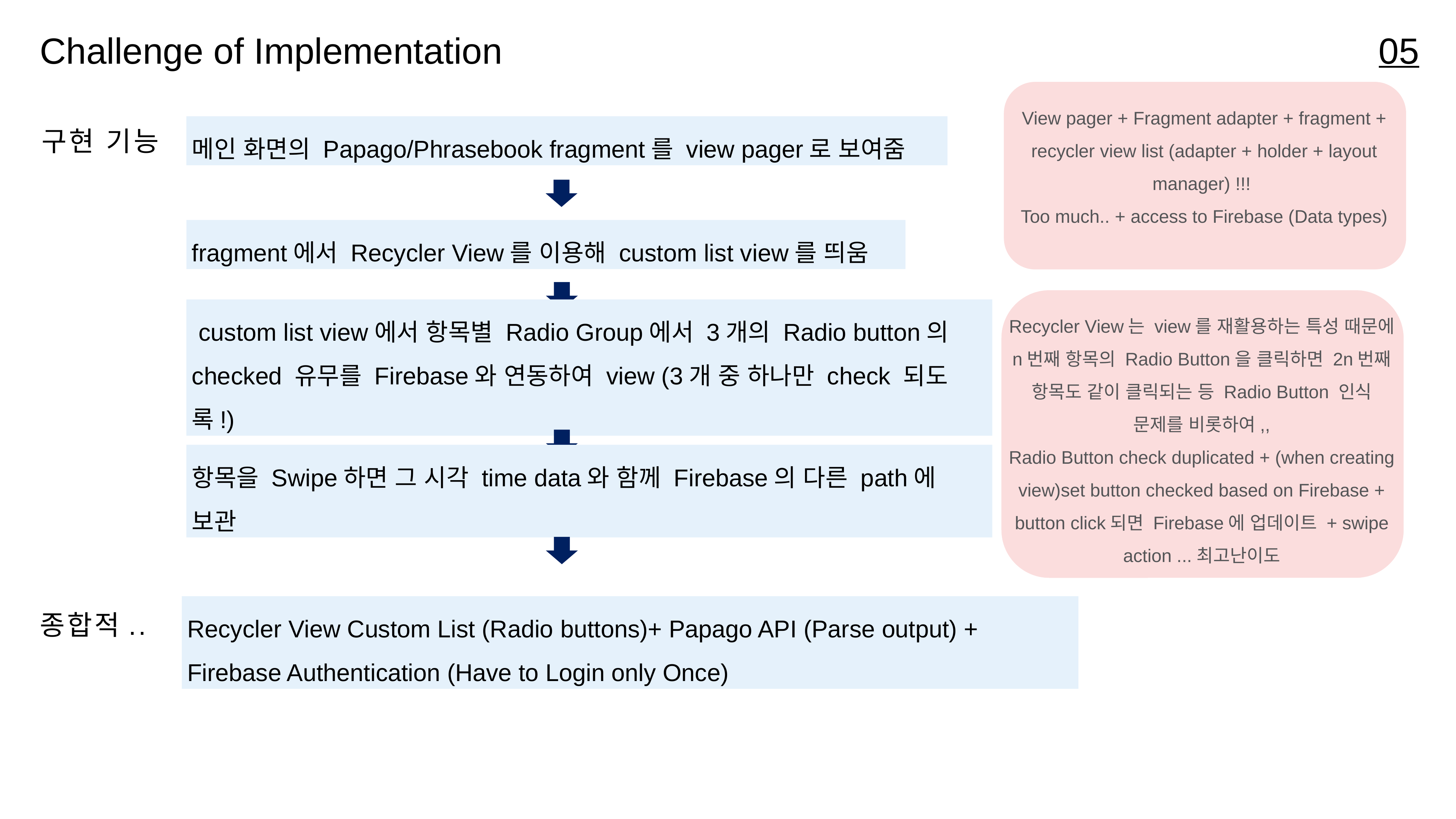

05
Challenge of Implementation

View pager + Fragment adapter + fragment + recycler view list (adapter + holder + layout manager) !!!
Too much.. + access to Firebase (Data types)
메인 화면의 Papago/Phrasebook fragment를 view pager로 보여줌
구현 기능

fragment에서 Recycler View를 이용해 custom list view를 띄움

Recycler View는 view를 재활용하는 특성 때문에 n번째 항목의 Radio Button을 클릭하면 2n번째 항목도 같이 클릭되는 등 Radio Button 인식 문제를 비롯하여,,
Radio Button check duplicated + (when creating view)set button checked based on Firebase + button click되면 Firebase에 업데이트 + swipe action ...최고난이도
 custom list view에서 항목별 Radio Group에서 3개의 Radio button의 checked 유무를 Firebase와 연동하여 view (3개 중 하나만 check 되도록!)

항목을 Swipe하면 그 시각 time data와 함께 Firebase의 다른 path에 보관

Recycler View Custom List (Radio buttons)+ Papago API (Parse output) + Firebase Authentication (Have to Login only Once)
종합적..